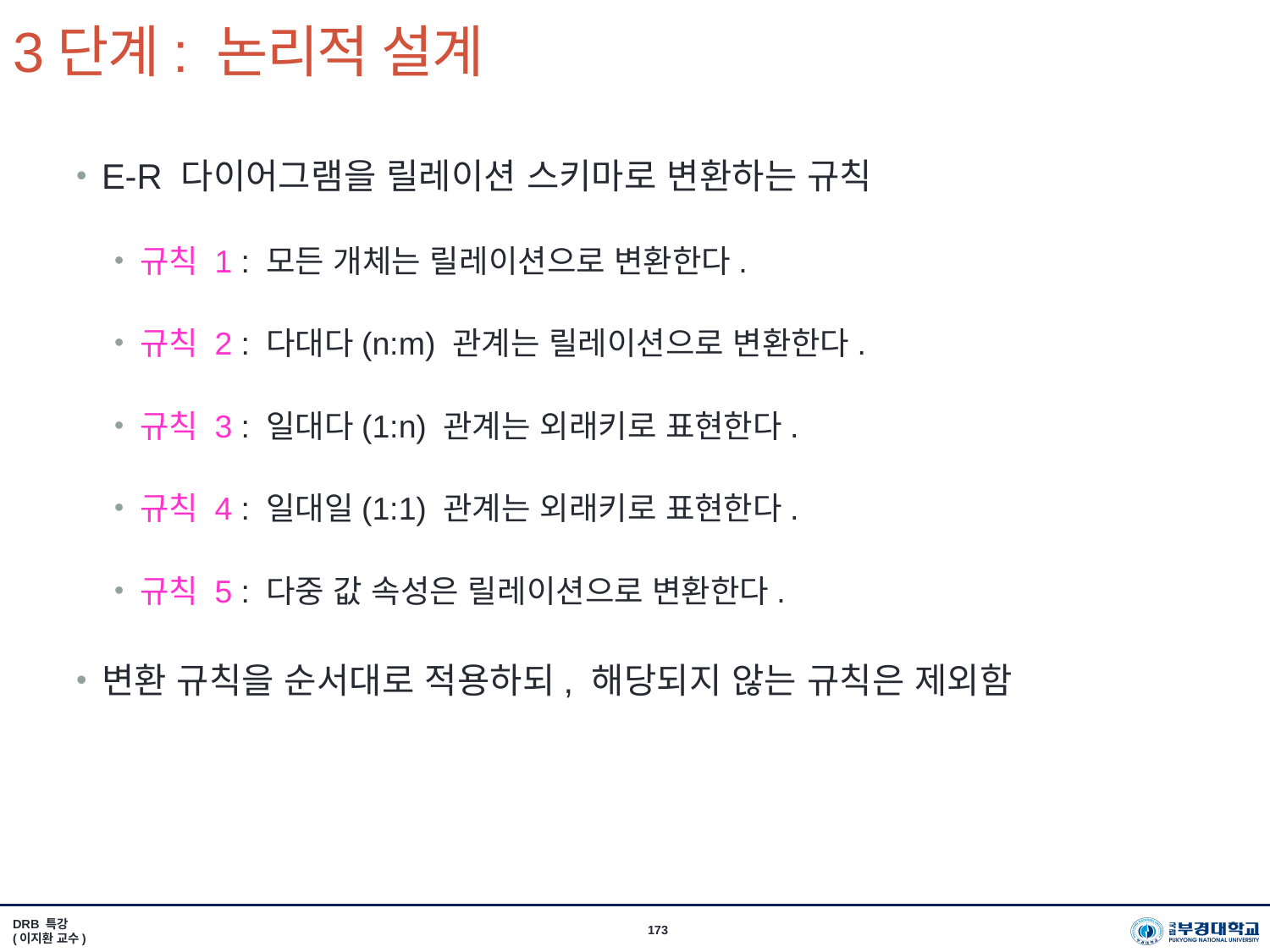

# 3단계: 논리적 설계
E-R 다이어그램을 릴레이션 스키마로 변환하는 규칙
규칙 1 : 모든 개체는 릴레이션으로 변환한다.
규칙 2 : 다대다(n:m) 관계는 릴레이션으로 변환한다.
규칙 3 : 일대다(1:n) 관계는 외래키로 표현한다.
규칙 4 : 일대일(1:1) 관계는 외래키로 표현한다.
규칙 5 : 다중 값 속성은 릴레이션으로 변환한다.
변환 규칙을 순서대로 적용하되, 해당되지 않는 규칙은 제외함

DRB 특강
(이지환 교수)